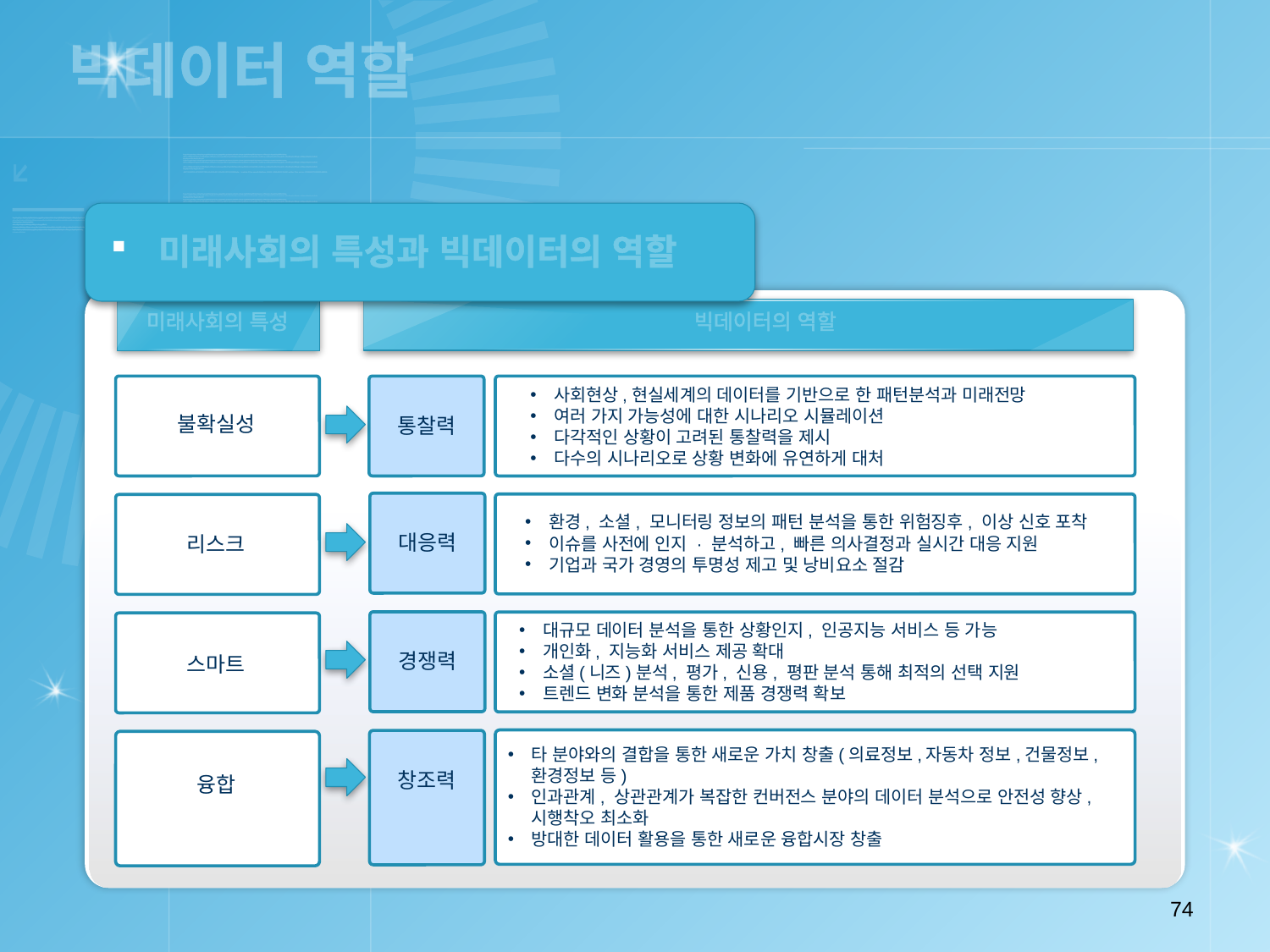

빅데이터 역할

미래사회의 특성과 빅데이터의 역할

미래사회의 특성
빅데이터의 역할

사회현상,현실세계의 데이터를 기반으로 한 패턴분석과 미래전망
여러 가지 가능성에 대한 시나리오 시뮬레이션
다각적인 상황이 고려된 통찰력을 제시
다수의 시나리오로 상황 변화에 유연하게 대처
불확실성

통찰력

환경, 소셜, 모니터링 정보의 패턴 분석을 통한 위험징후, 이상 신호 포착
이슈를 사전에 인지 · 분석하고, 빠른 의사결정과 실시간 대응 지원
기업과 국가 경영의 투명성 제고 및 낭비요소 절감
대응력

리스크

대규모 데이터 분석을 통한 상황인지, 인공지능 서비스 등 가능
개인화, 지능화 서비스 제공 확대
소셜(니즈)분석, 평가, 신용, 평판 분석 통해 최적의 선택 지원
트렌드 변화 분석을 통한 제품 경쟁력 확보

경쟁력
스마트

타 분야와의 결합을 통한 새로운 가치 창출(의료정보,자동차 정보,건물정보,환경정보 등)
인과관계, 상관관계가 복잡한 컨버전스 분야의 데이터 분석으로 안전성 향상, 시행착오 최소화
방대한 데이터 활용을 통한 새로운 융합시장 창출

창조력
융합
74